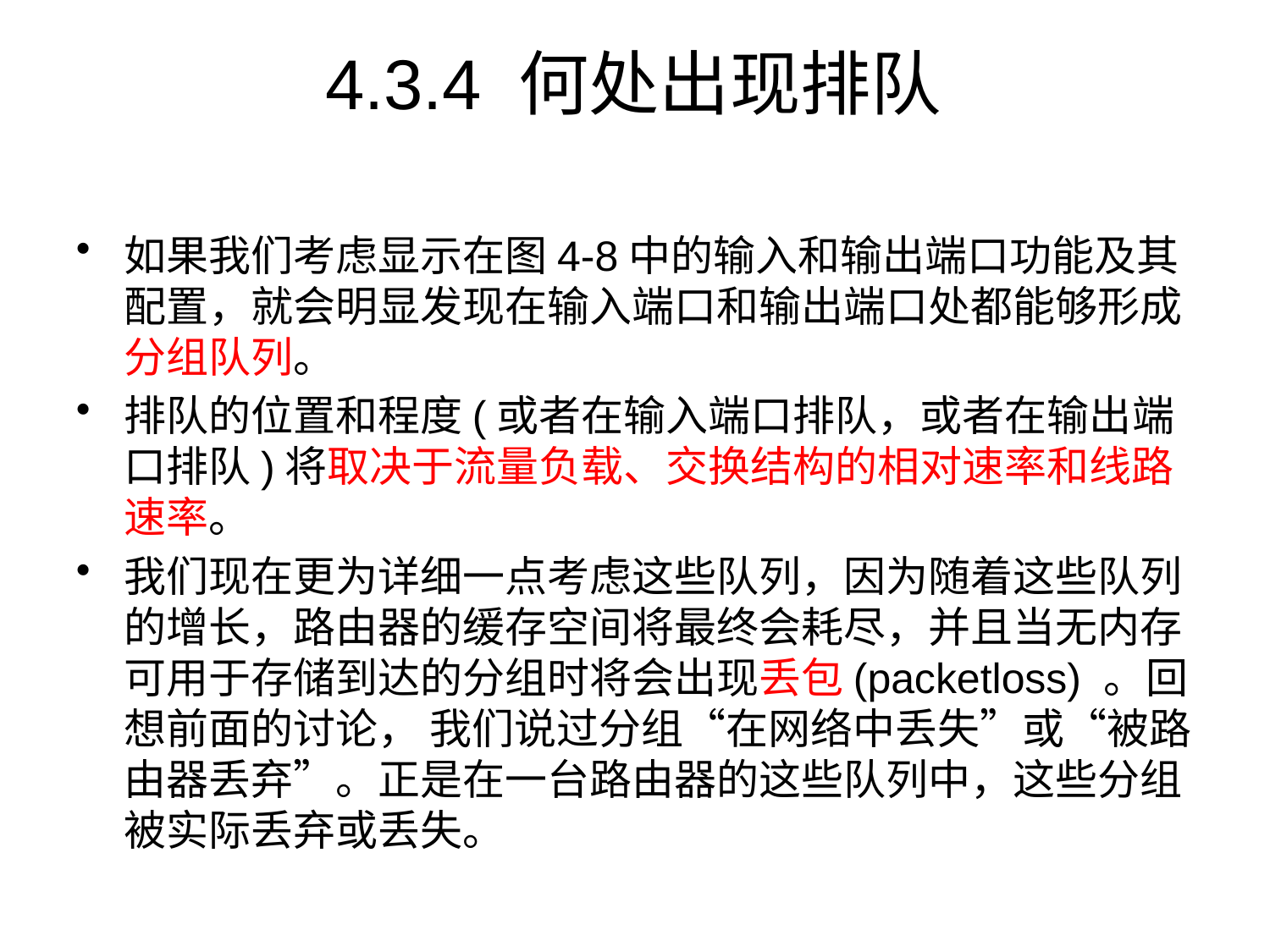

# 4.3.4 何处出现排队
如果我们考虑显示在图4-8中的输入和输出端口功能及其配置，就会明显发现在输入端口和输出端口处都能够形成分组队列。
排队的位置和程度(或者在输入端口排队，或者在输出端口排队)将取决于流量负载、交换结构的相对速率和线路速率。
我们现在更为详细一点考虑这些队列，因为随着这些队列的增长，路由器的缓存空间将最终会耗尽，并且当无内存可用于存储到达的分组时将会出现丢包(packetloss) 。回想前面的讨论， 我们说过分组“在网络中丢失”或“被路由器丢弃”。正是在一台路由器的这些队列中，这些分组被实际丢弃或丢失。